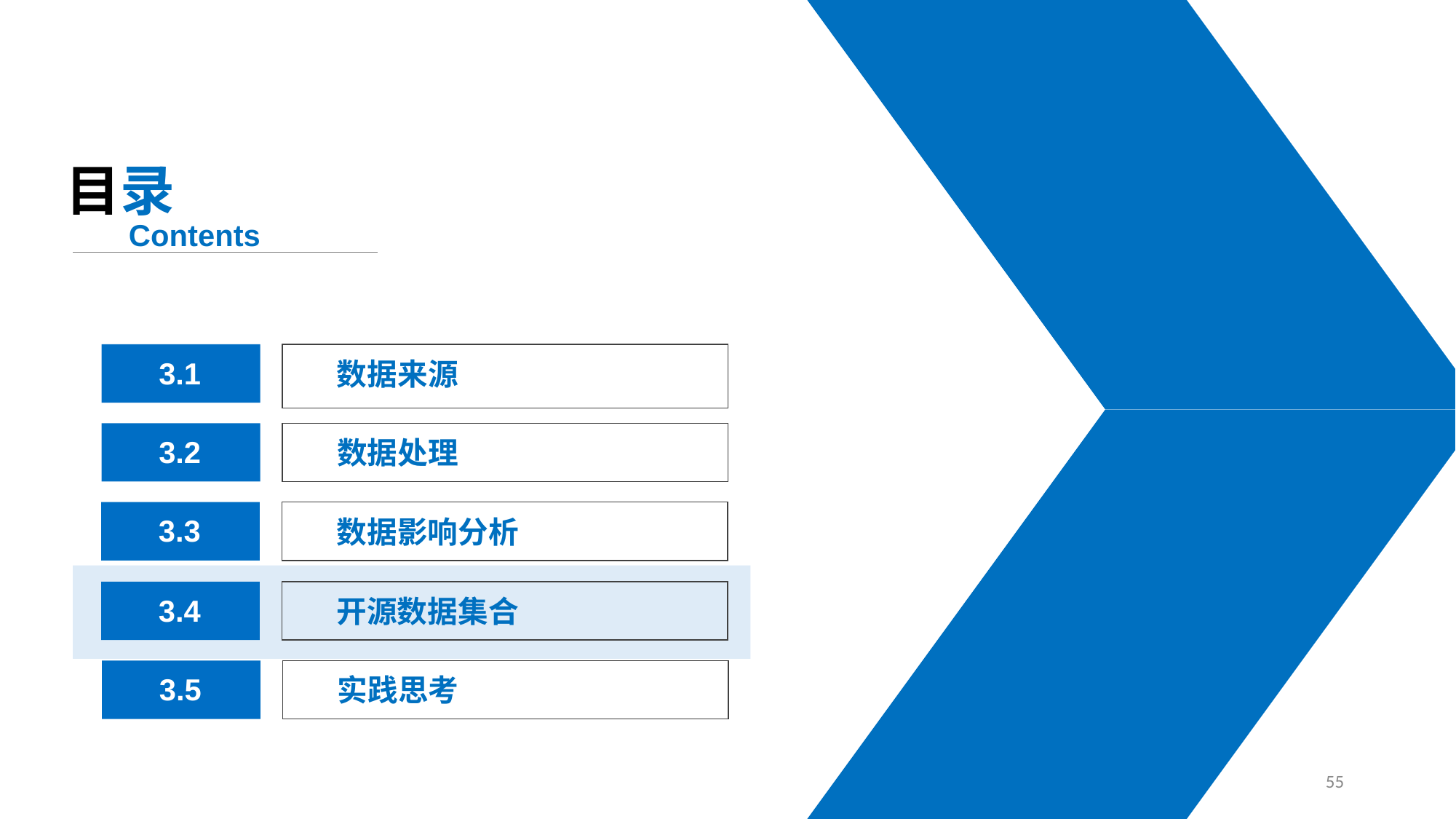

目录
Contents

数据来源

3.1

3.2

数据处理

3.3

数据影响分析

3.4

开源数据集合

3.5

实践思考
55